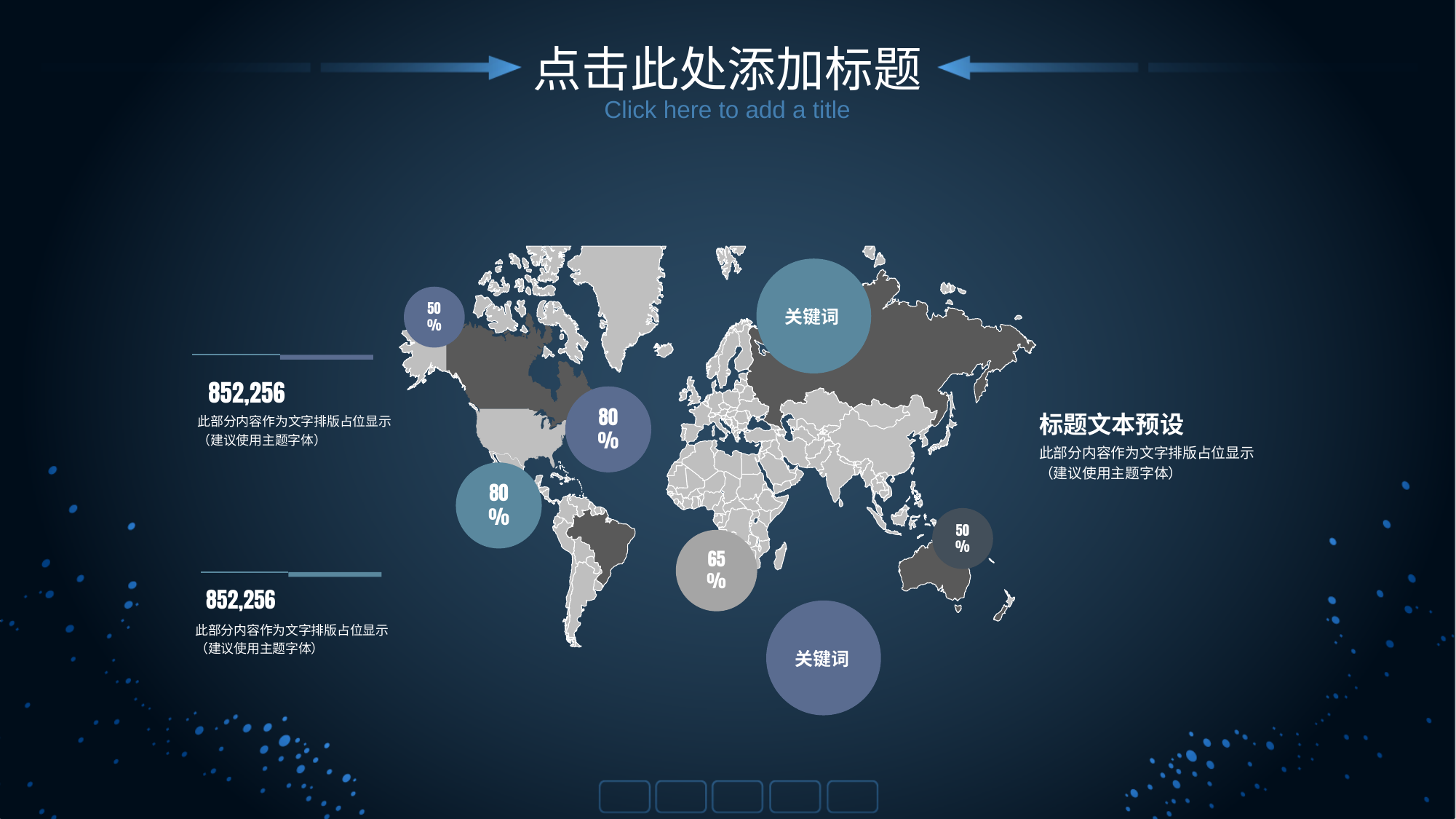

点击此处添加标题
Click here to add a title

关键词
50%

852,256
此部分内容作为文字排版占位显示
（建议使用主题字体）
80%
标题文本预设
此部分内容作为文字排版占位显示
（建议使用主题字体）
80%
50%
65%

852,256
此部分内容作为文字排版占位显示
（建议使用主题字体）

关键词